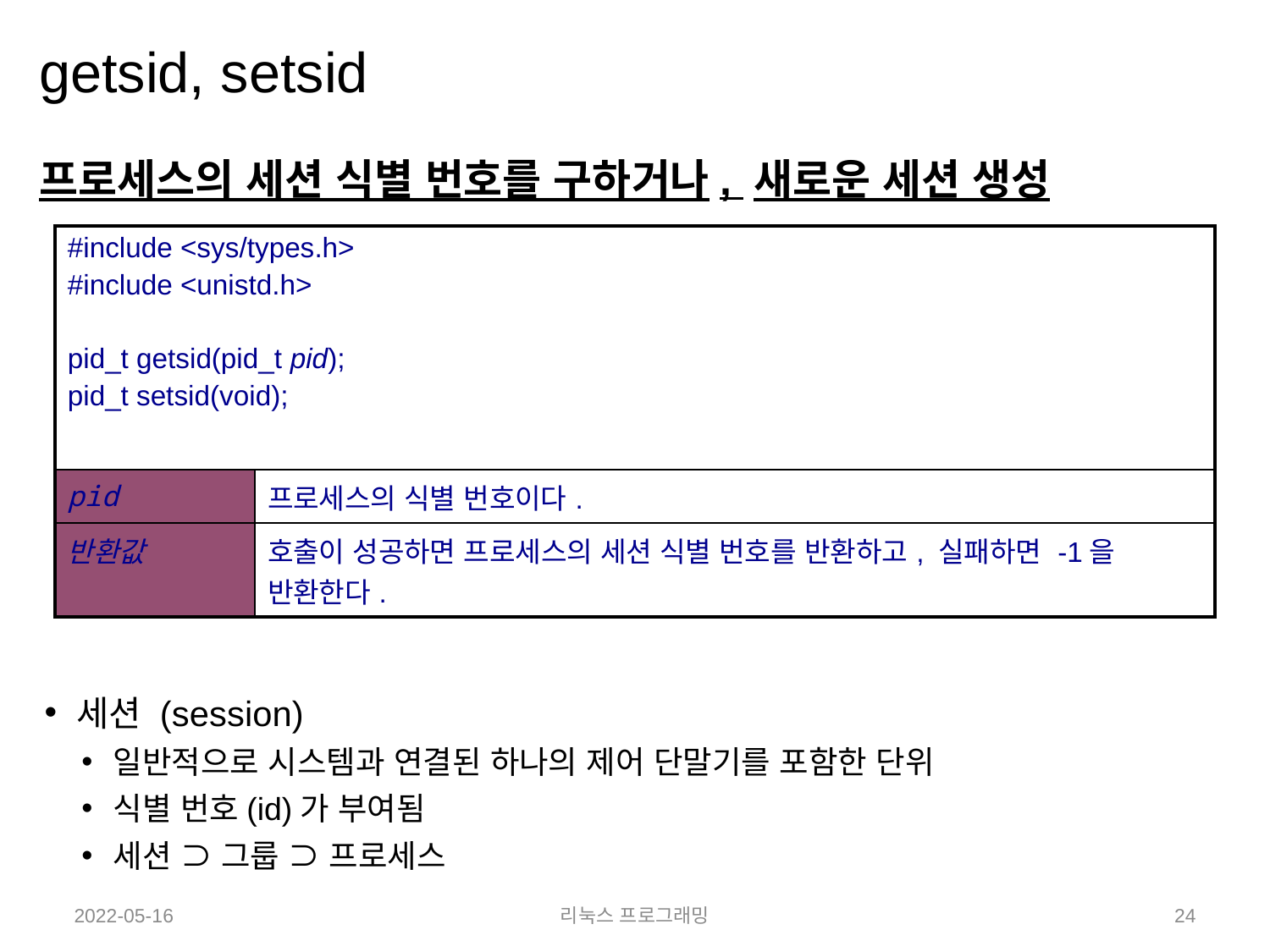

# getsid, setsid
프로세스의 세션 식별 번호를 구하거나, 새로운 세션 생성

세션 (session)
일반적으로 시스템과 연결된 하나의 제어 단말기를 포함한 단위
식별 번호(id)가 부여됨
세션 ⊃ 그룹 ⊃ 프로세스

| #include <sys/types.h> #include <unistd.h> pid\_t getsid(pid\_t pid); pid\_t setsid(void); |  |
| --- | --- |
| pid | 프로세스의 식별 번호이다. |
| 반환값 | 호출이 성공하면 프로세스의 세션 식별 번호를 반환하고, 실패하면 -1을 반환한다. |
2022-05-16
리눅스 프로그래밍
24